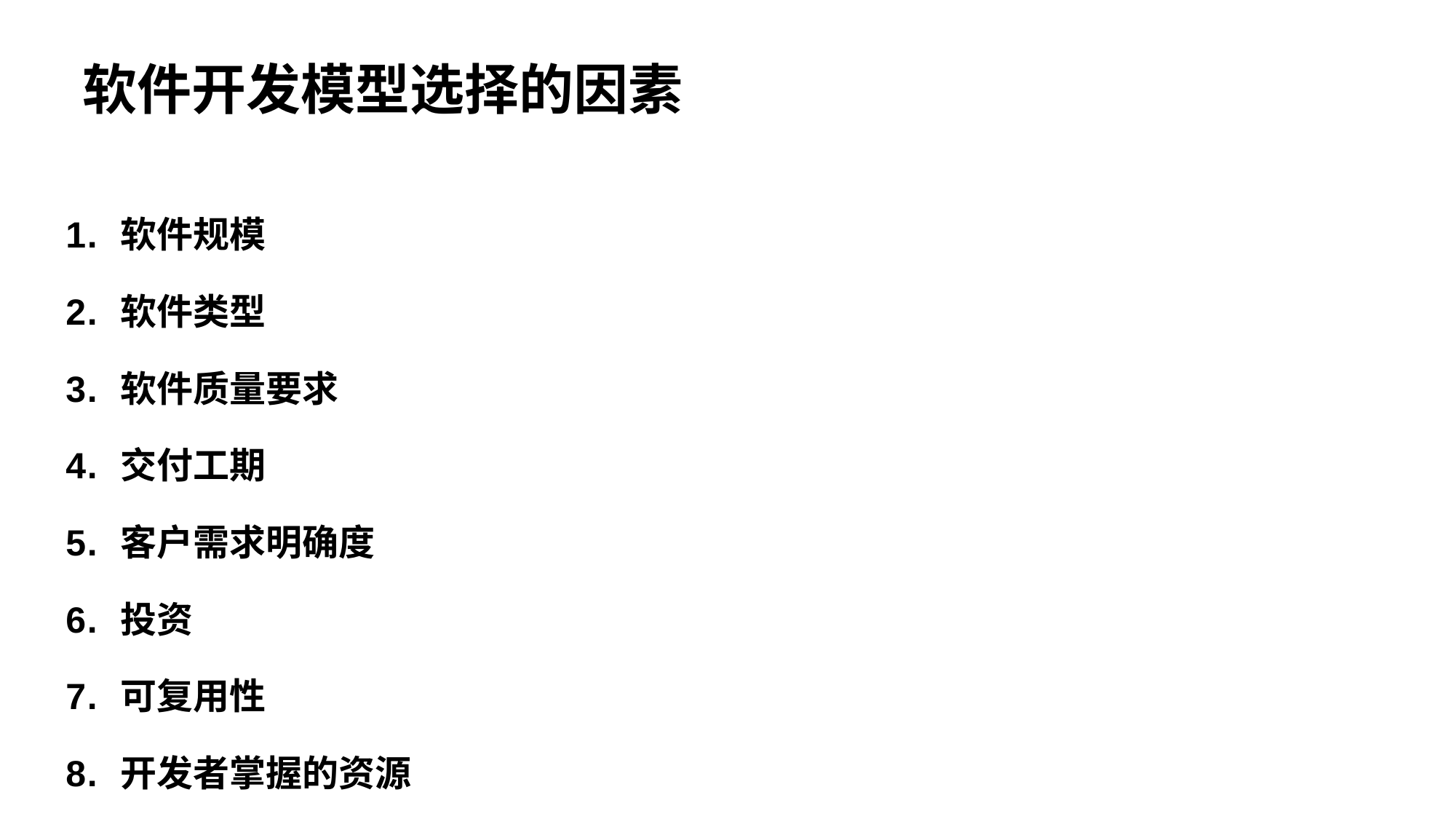

软件开发模型选择的因素

软件规模
软件类型
软件质量要求
交付工期
客户需求明确度
投资
可复用性
开发者掌握的资源